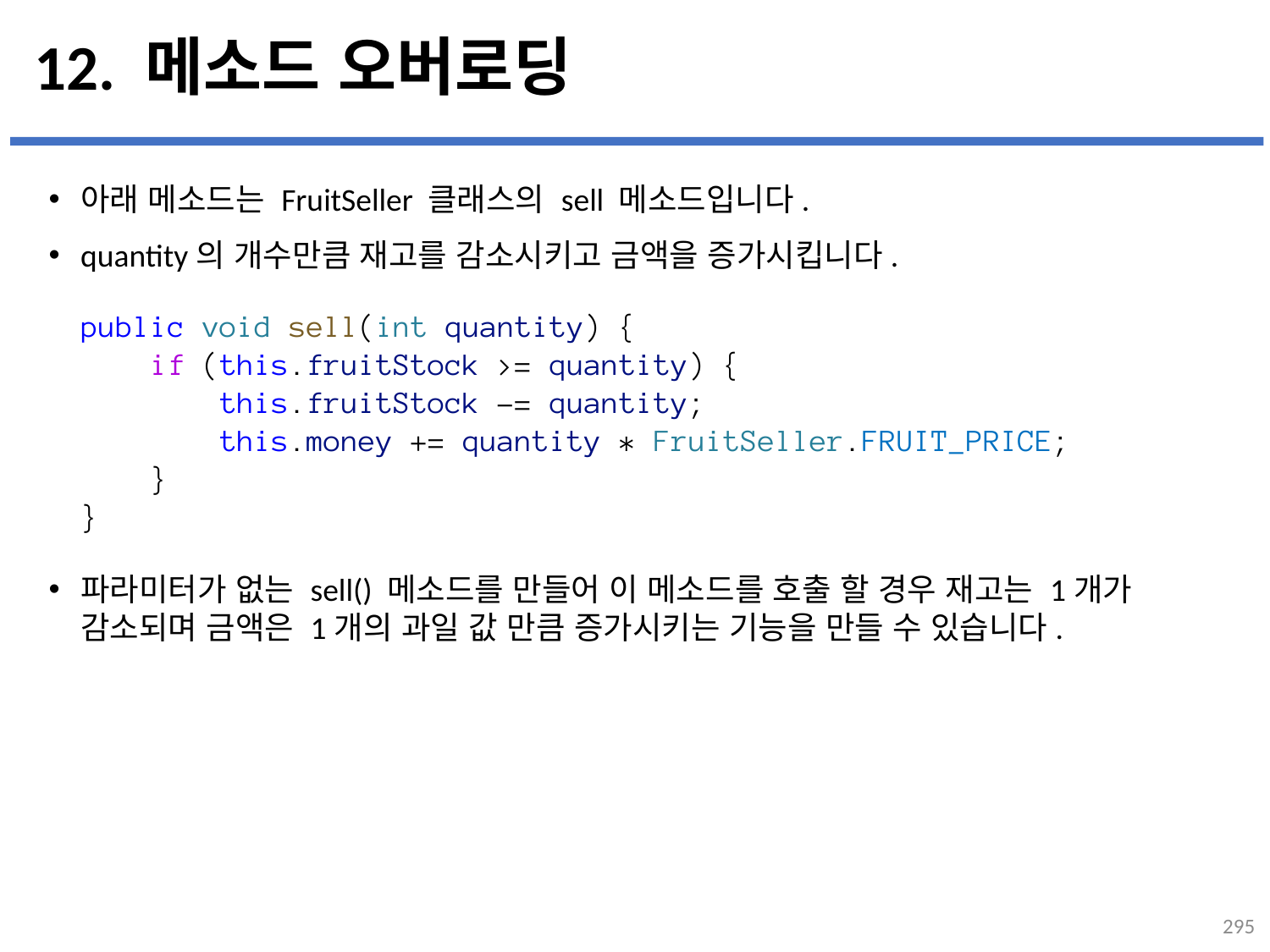

# 12. 메소드 오버로딩
아래 메소드는 FruitSeller 클래스의 sell 메소드입니다.
quantity의 개수만큼 재고를 감소시키고 금액을 증가시킵니다.

파라미터가 없는 sell() 메소드를 만들어 이 메소드를 호출 할 경우 재고는 1개가 감소되며 금액은 1개의 과일 값 만큼 증가시키는 기능을 만들 수 있습니다.

...

설명
public void sell(int quantity) {
    if (this.fruitStock >= quantity) {
        this.fruitStock -= quantity;
        this.money += quantity * FruitSeller.FRUIT_PRICE;
    }
}
295